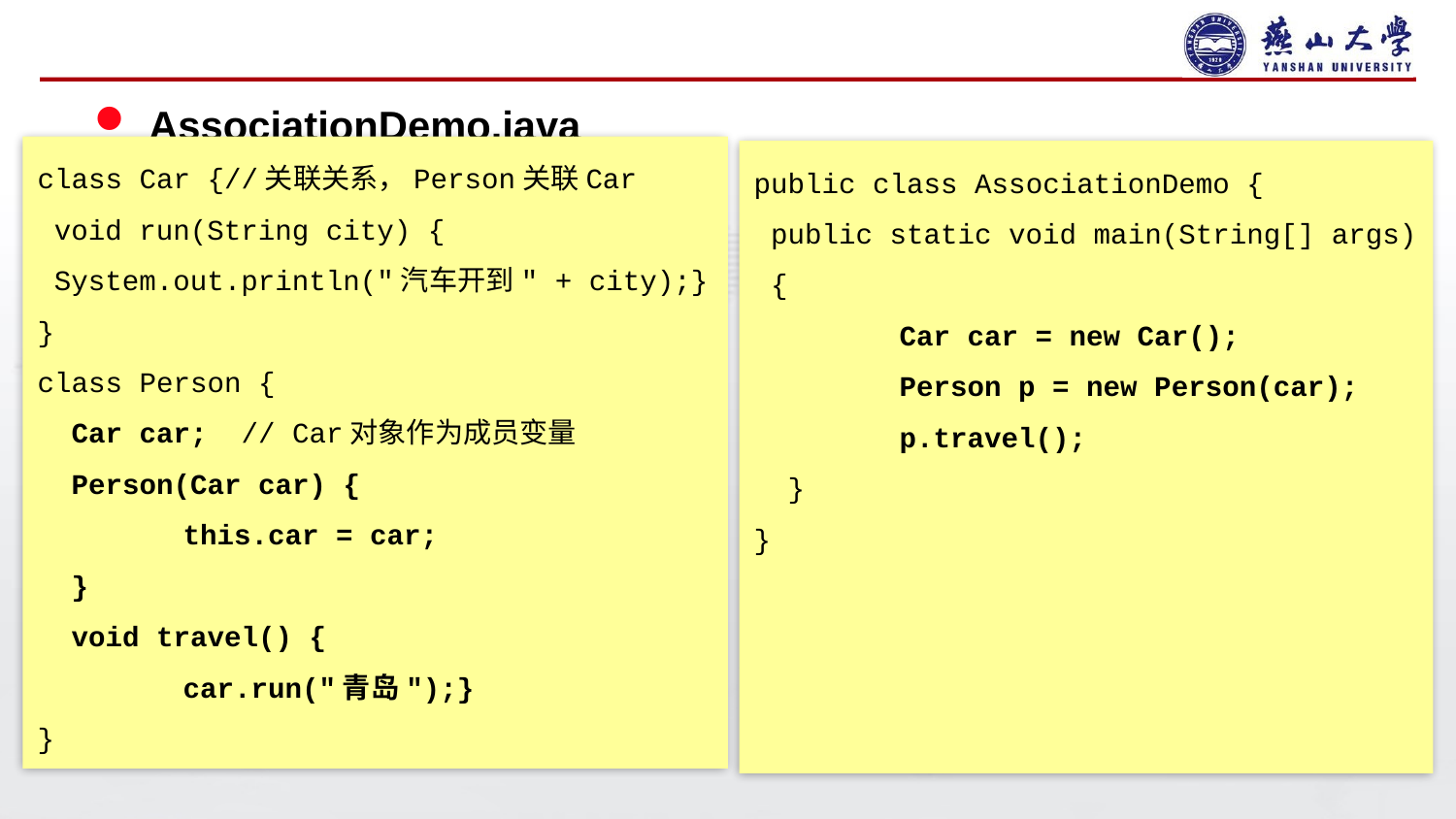

#
AssociationDemo.java
class Car {//关联关系，Person关联Car
 void run(String city) {
 System.out.println("汽车开到" + city);}
}
class Person {
  Car car;  // Car对象作为成员变量
  Person(Car car) {
	this.car = car;
  }
  void travel() {
	car.run("青岛");}
}
public class AssociationDemo {
 public static void main(String[] args)  {
	Car car = new Car();
	Person p = new Person(car);
	p.travel();
  }
}